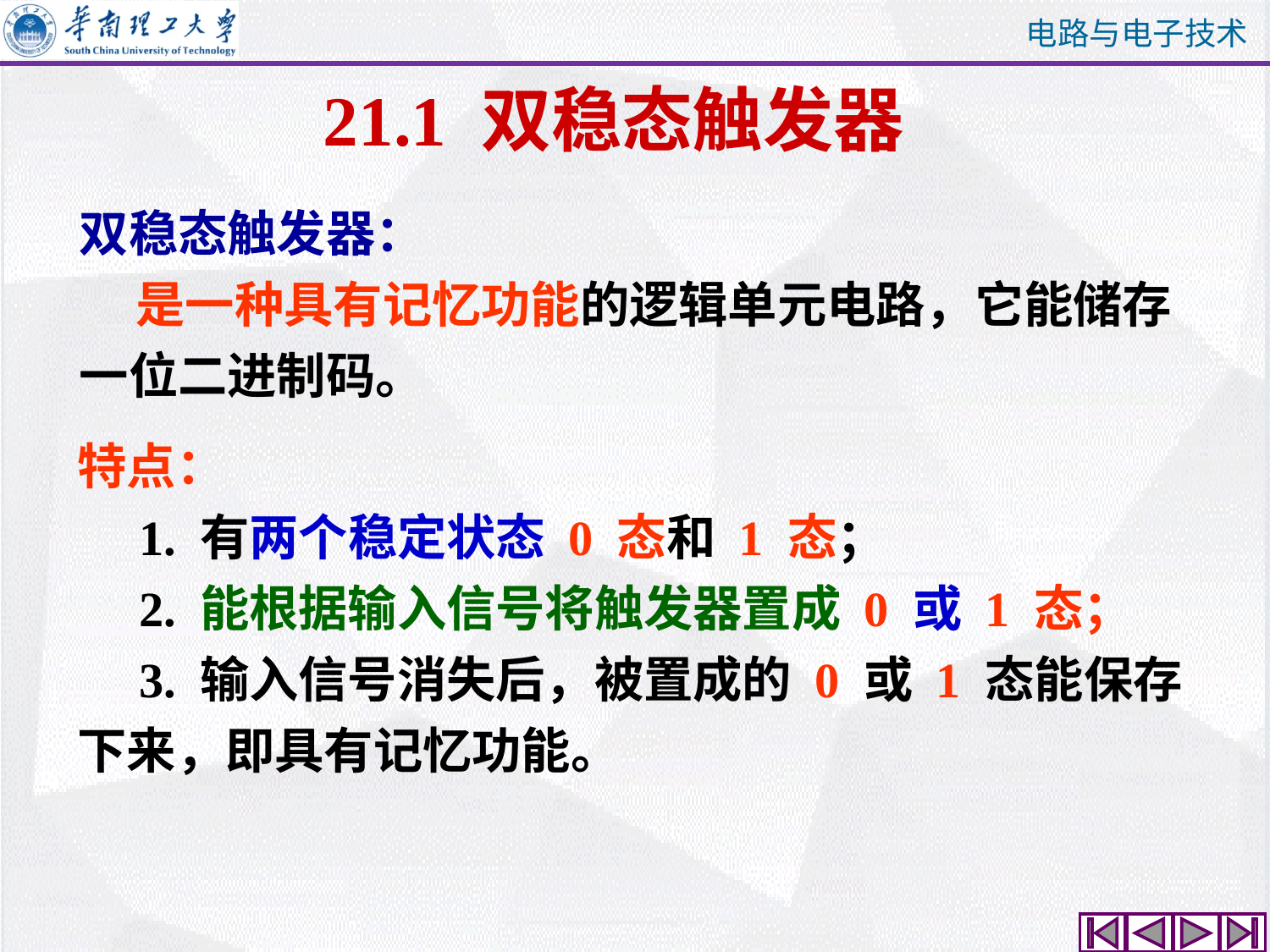

# 21.1 双稳态触发器
双稳态触发器：
    是一种具有记忆功能的逻辑单元电路，它能储存一位二进制码。
特点：
     1. 有两个稳定状态 0 态和 1 态；
     2. 能根据输入信号将触发器置成 0 或 1 态；
     3. 输入信号消失后，被置成的 0 或 1 态能保存
下来，即具有记忆功能。